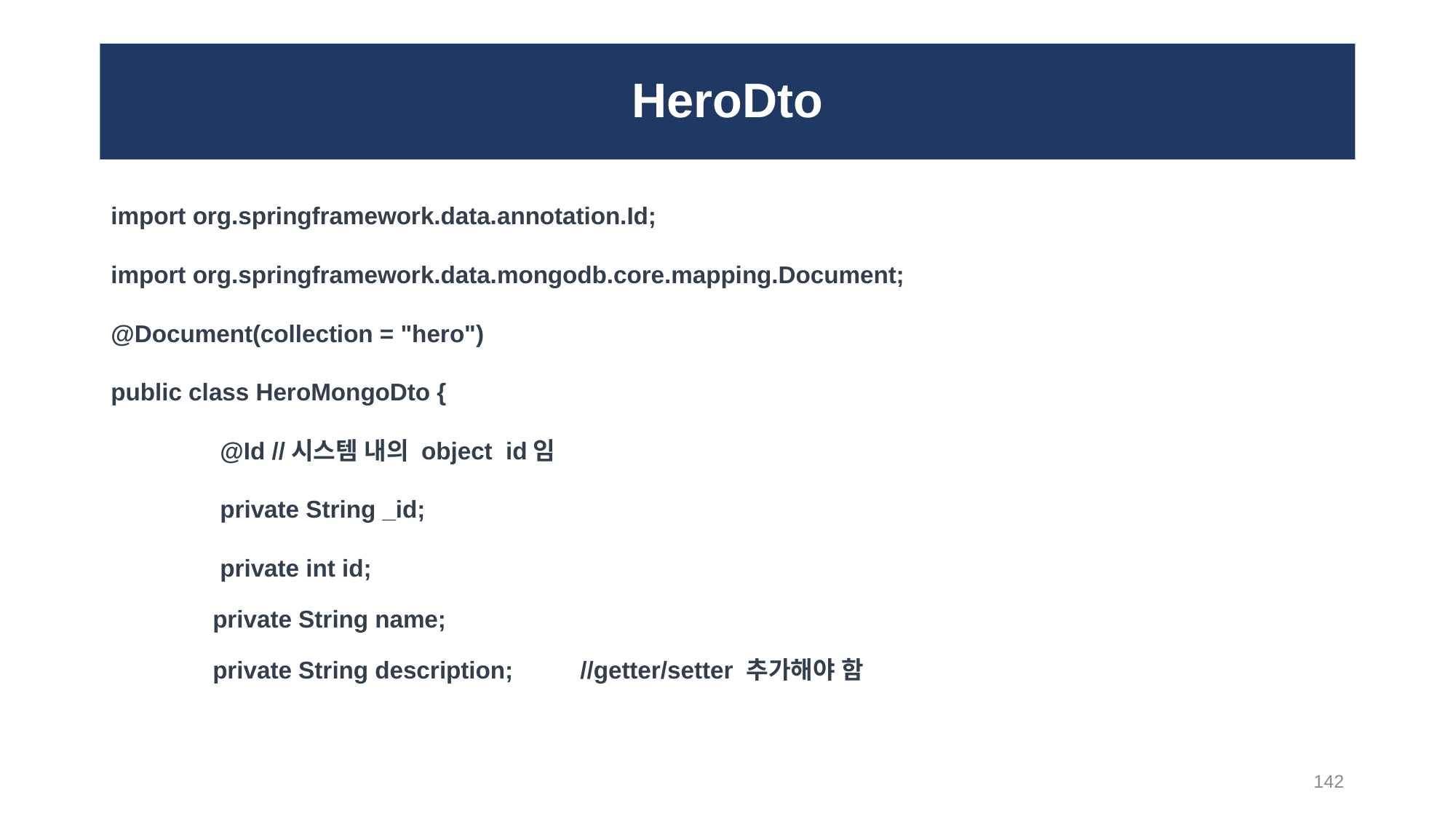

# HeroDto
import org.springframework.data.annotation.Id;
import org.springframework.data.mongodb.core.mapping.Document;
@Document(collection = "hero")
public class HeroMongoDto {
	@Id //시스템 내의 object  id임
	private String _id;
	private int id;
       private String name;
       private String description;          //getter/setter 추가해야 함
142